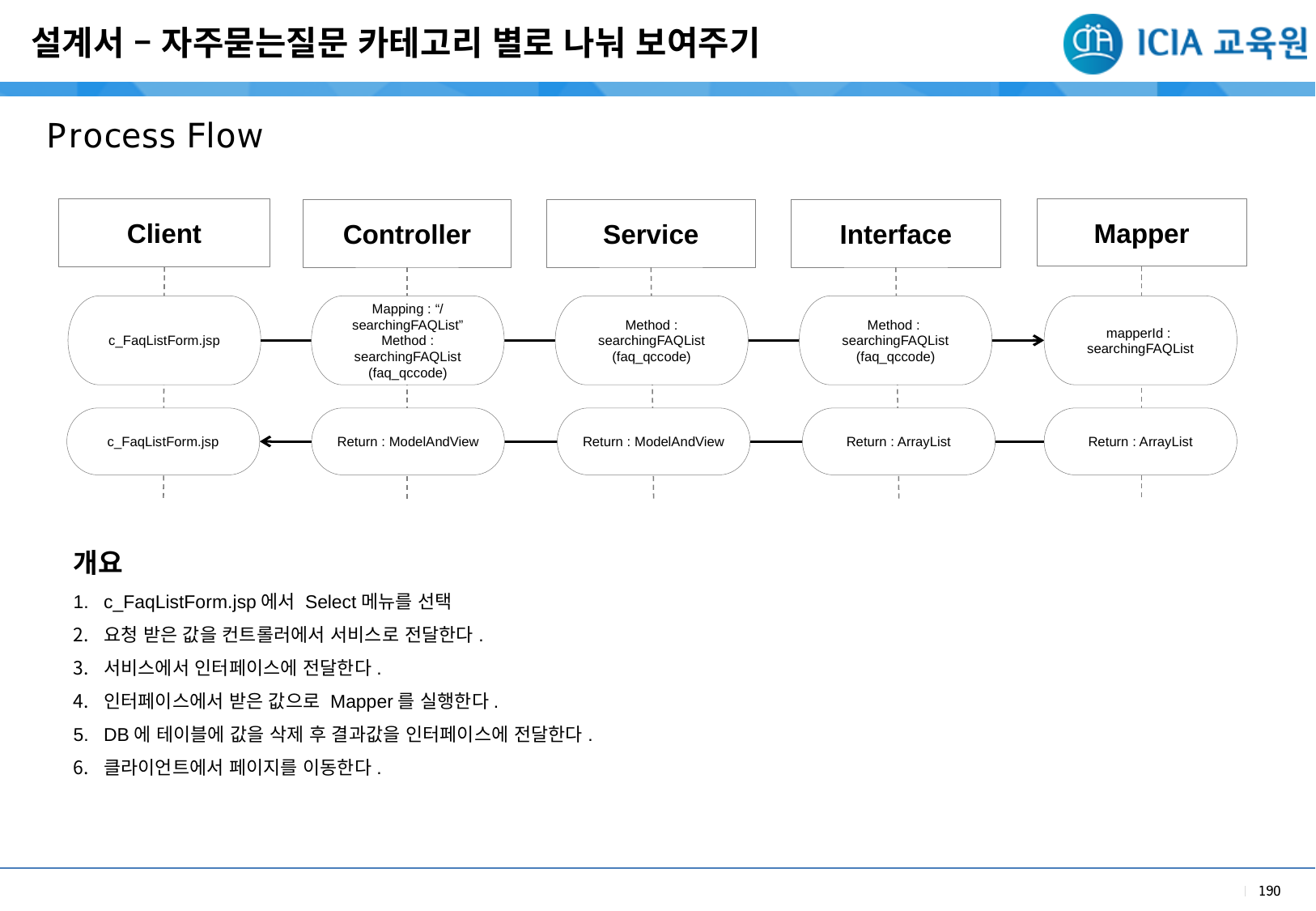

설계서 – 자주묻는질문 카테고리 별로 나눠 보여주기
Process Flow
Client
Mapper
Controller
Service
Interface
Method : searchingFAQList
(faq_qccode)
Method :
searchingFAQList
(faq_qccode)
mapperId :
searchingFAQList
c_FaqListForm.jsp
Mapping : “/searchingFAQList”
Method : searchingFAQList
(faq_qccode)
c_FaqListForm.jsp
Return : ModelAndView
Return : ModelAndView
Return : ArrayList
Return : ArrayList
개요
c_FaqListForm.jsp에서 Select메뉴를 선택
요청 받은 값을 컨트롤러에서 서비스로 전달한다.
서비스에서 인터페이스에 전달한다.
인터페이스에서 받은 값으로 Mapper를 실행한다.
DB에 테이블에 값을 삭제 후 결과값을 인터페이스에 전달한다.
클라이언트에서 페이지를 이동한다.